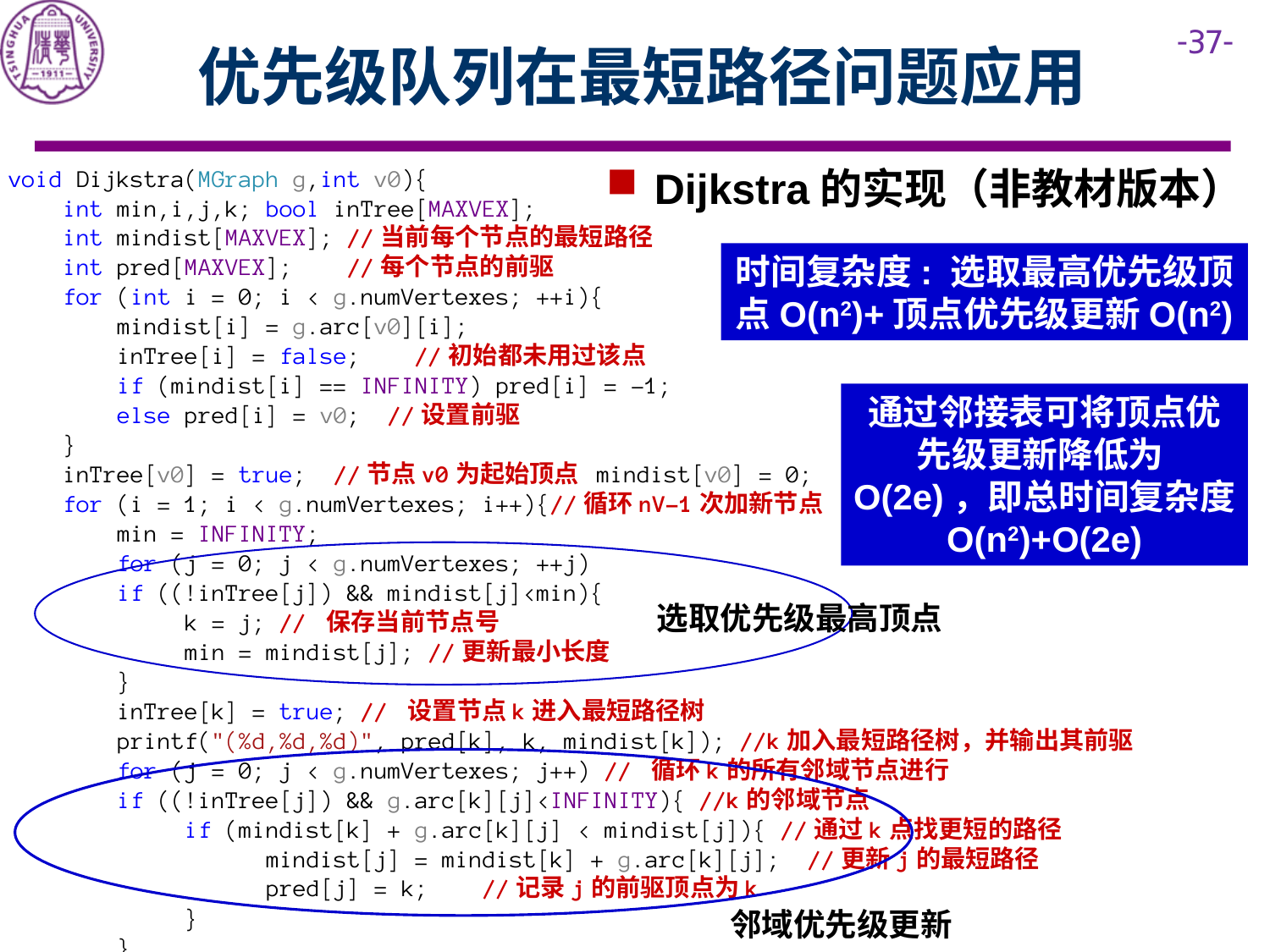

# 优先级队列在最短路径问题应用
Dijkstra的实现（非教材版本）
void Dijkstra(MGraph g,int v0){
    int min,i,j,k; bool inTree[MAXVEX];
    int mindist[MAXVEX]; //当前每个节点的最短路径
    int pred[MAXVEX];    //每个节点的前驱
    for (int i = 0; i < g.numVertexes; ++i){
        mindist[i] = g.arc[v0][i];
        inTree[i] = false;    //初始都未用过该点
        if (mindist[i] == INFINITY) pred[i] = -1;
        else pred[i] = v0;  //设置前驱
    }
    inTree[v0] = true;  //节点v0为起始顶点  mindist[v0] = 0;
    for (i = 1; i < g.numVertexes; i++){//循环nV-1次加新节点
        min = INFINITY;
        for (j = 0; j < g.numVertexes; ++j)
        if ((!inTree[j]) && mindist[j]<min){
             k = j; // 保存当前节点号
             min = mindist[j]; //更新最小长度
        }
        inTree[k] = true; // 设置节点k进入最短路径树
        printf("(%d,%d,%d)", pred[k], k, mindist[k]); //k加入最短路径树，并输出其前驱
        for (j = 0; j < g.numVertexes; j++) // 循环k的所有邻域节点进行
        if ((!inTree[j]) && g.arc[k][j]<INFINITY){ //k的邻域节点
             if (mindist[k] + g.arc[k][j] < mindist[j]){ //通过k点找更短的路径
                   mindist[j] = mindist[k] + g.arc[k][j];  //更新j的最短路径
                   pred[j] = k;    //记录j的前驱顶点为k
             }
        }
    }
}
时间复杂度: 选取最高优先级顶点O(n2)+顶点优先级更新O(n2)
通过邻接表可将顶点优先级更新降低为O(2e)，即总时间复杂度O(n2)+O(2e)

选取优先级最高顶点

邻域优先级更新